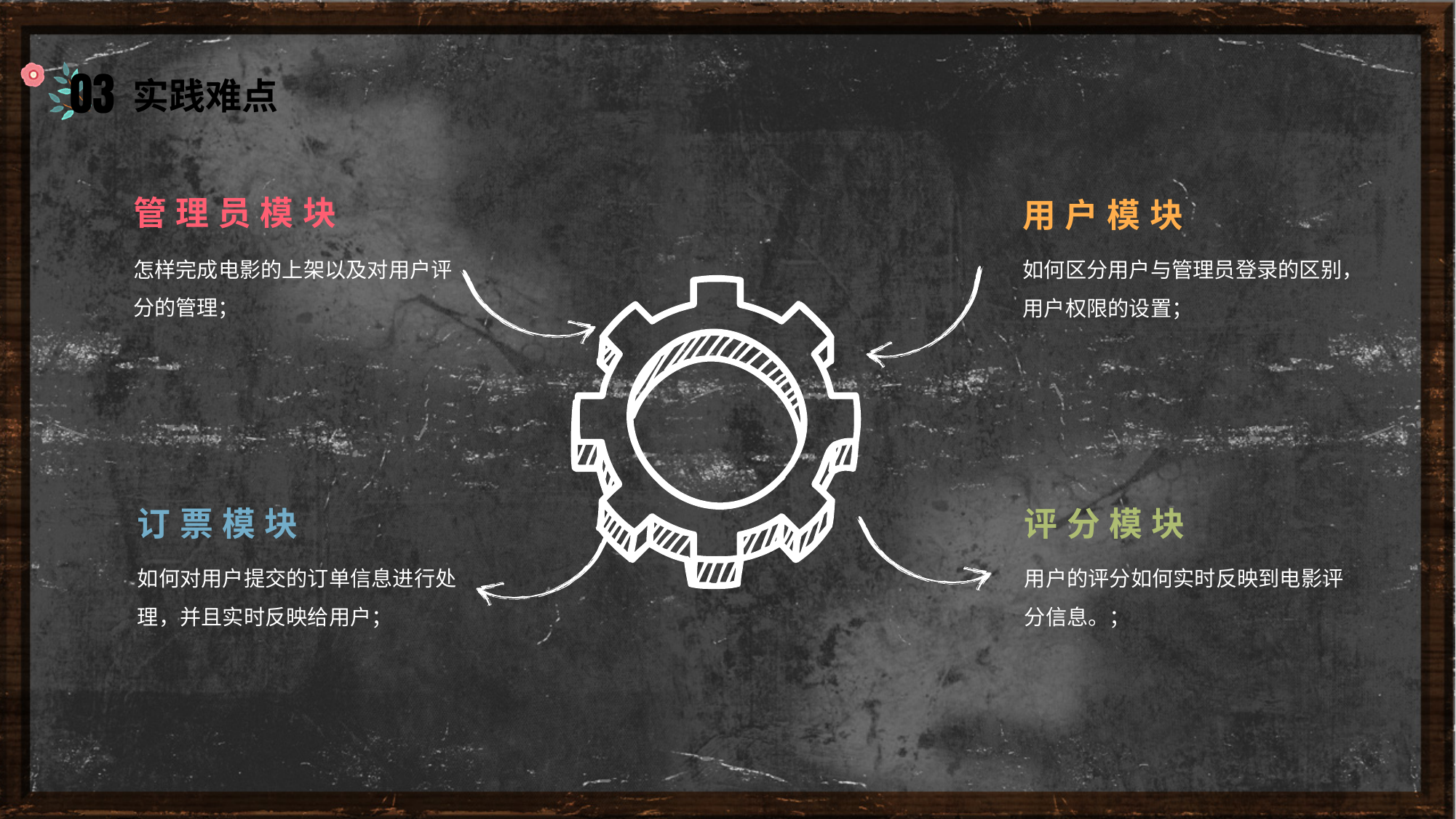

03
实践难点
管理员模块
用户模块
怎样完成电影的上架以及对用户评分的管理；
如何区分用户与管理员登录的区别，用户权限的设置；

订票模块
评分模块

如何对用户提交的订单信息进行处理，并且实时反映给用户；
用户的评分如何实时反映到电影评分信息。；